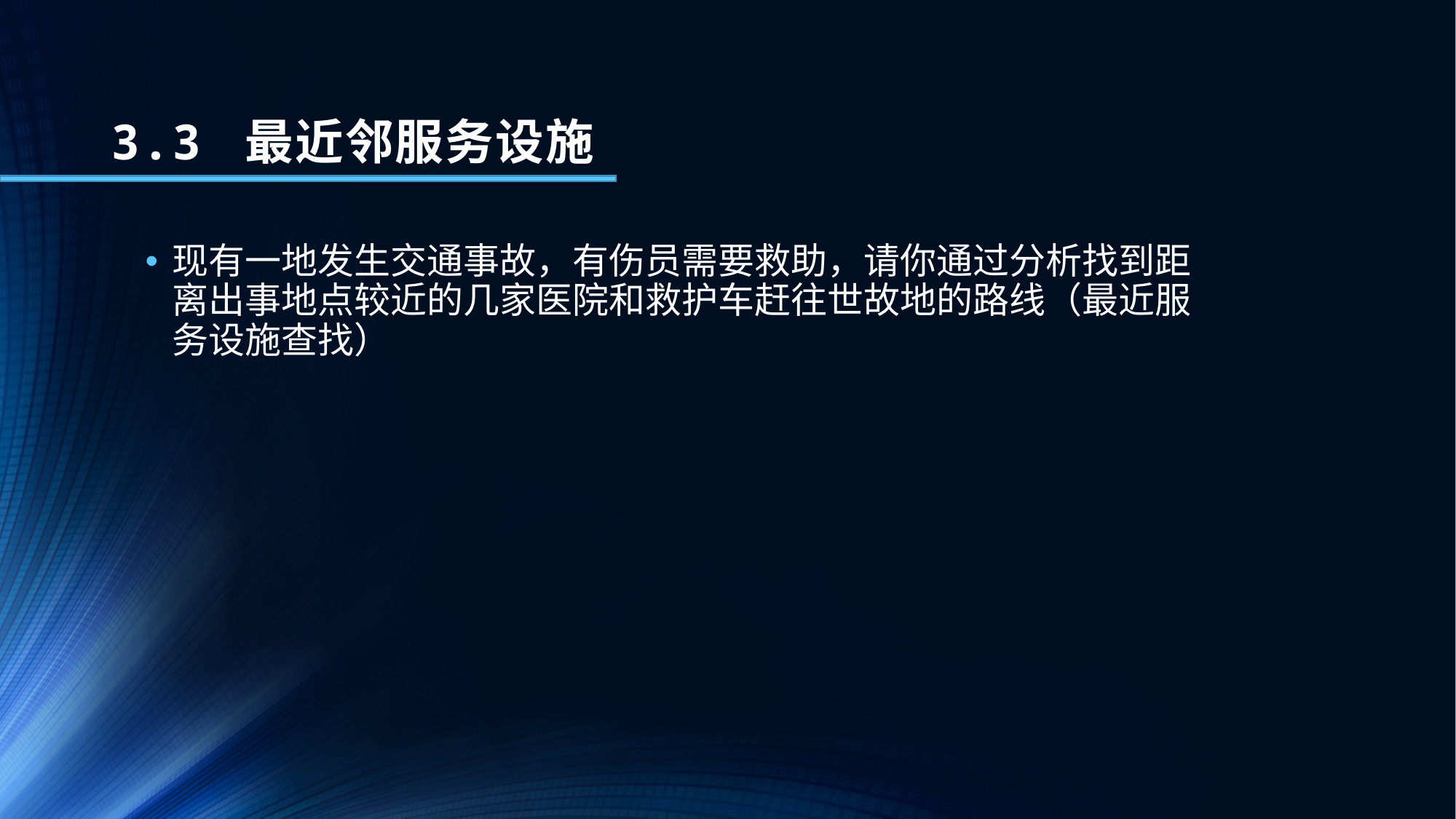

# 3.3 最近邻服务设施
现有一地发生交通事故，有伤员需要救助，请你通过分析找到距离出事地点较近的几家医院和救护车赶往世故地的路线（最近服务设施查找）